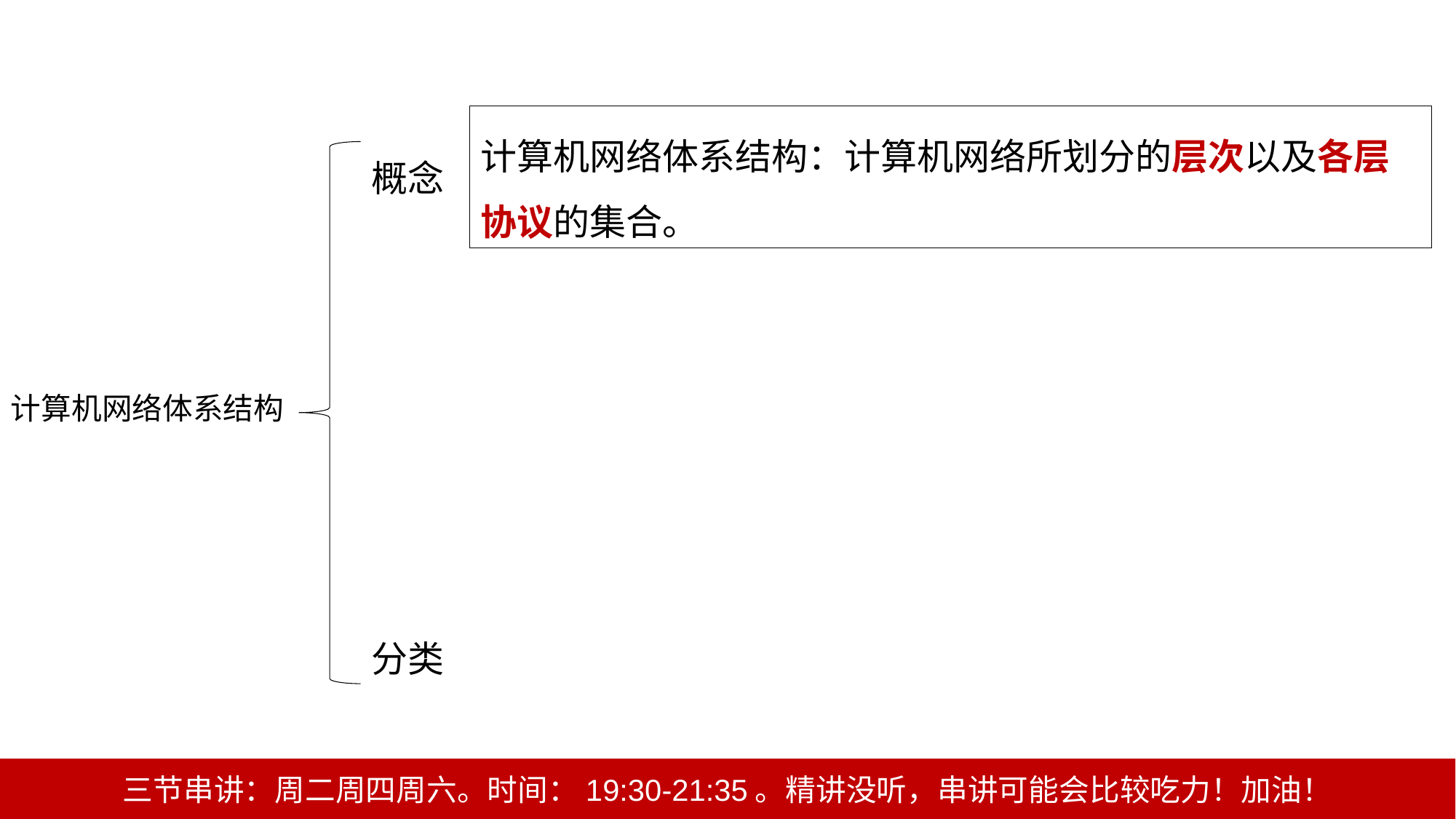

计算机网络体系结构：计算机网络所划分的层次以及各层协议的集合。

概念

分类
计算机网络体系结构